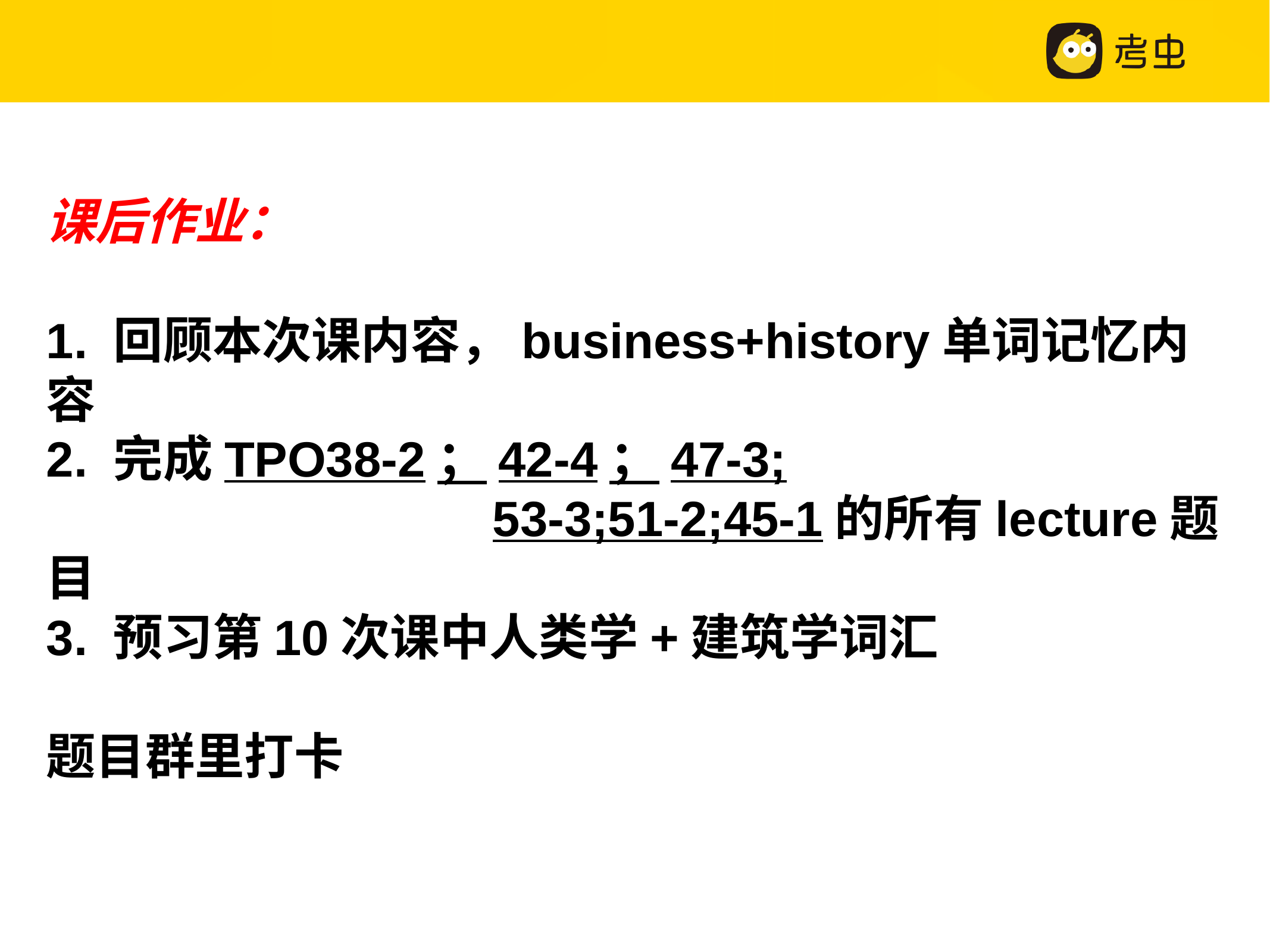

课后作业：

1. 回顾本次课内容，business+history单词记忆内容
2. 完成TPO38-2；42-4；47-3;
					53-3;51-2;45-1的所有lecture题目
3. 预习第10次课中人类学+建筑学词汇

题目群里打卡